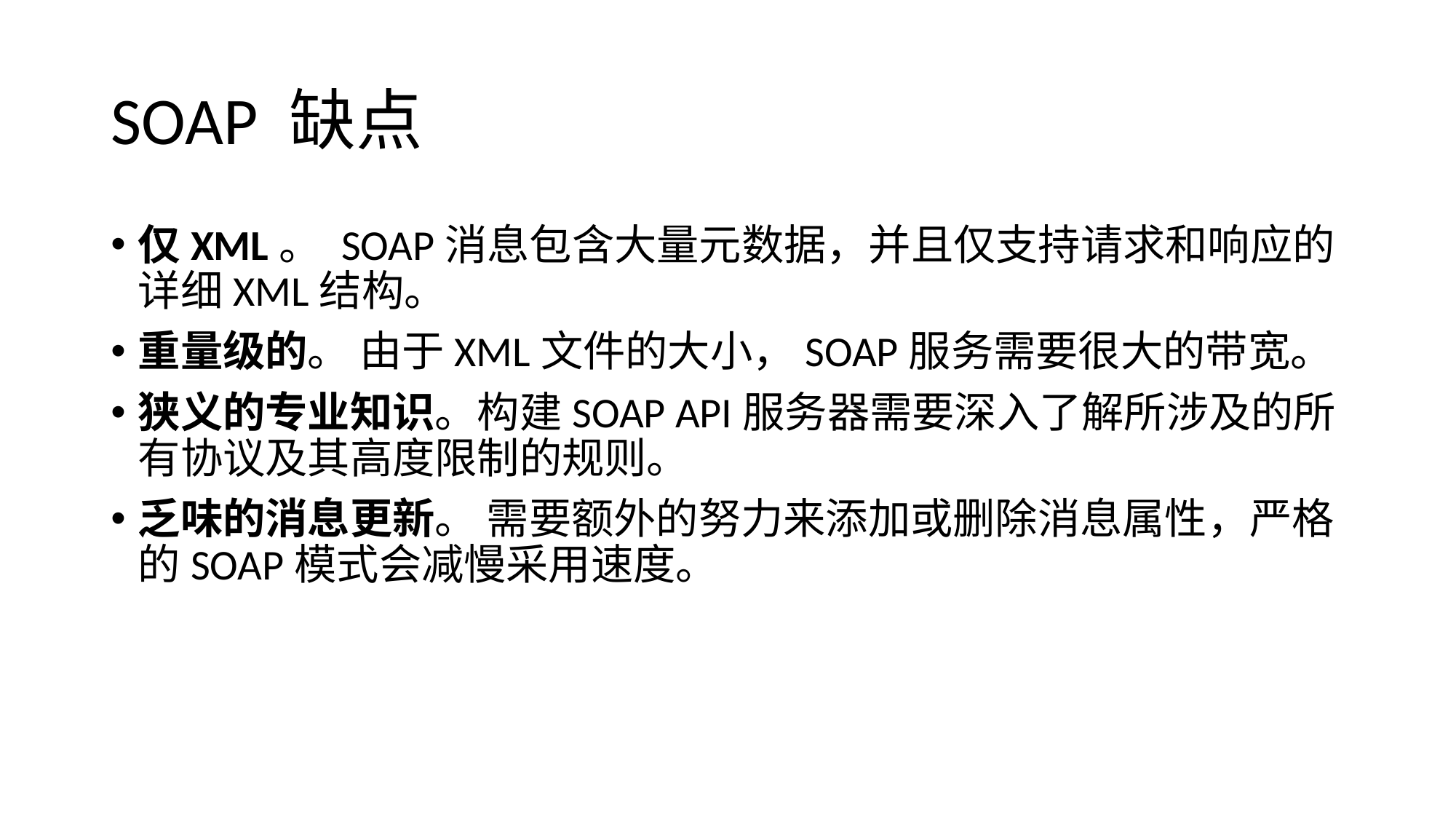

# SOAP 缺点
仅XML。 SOAP消息包含大量元数据，并且仅支持请求和响应的详细XML结构。
重量级的。 由于XML文件的大小，SOAP服务需要很大的带宽。
狭义的专业知识。构建SOAP API服务器需要深入了解所涉及的所有协议及其高度限制的规则。
乏味的消息更新。 需要额外的努力来添加或删除消息属性，严格的SOAP模式会减慢采用速度。